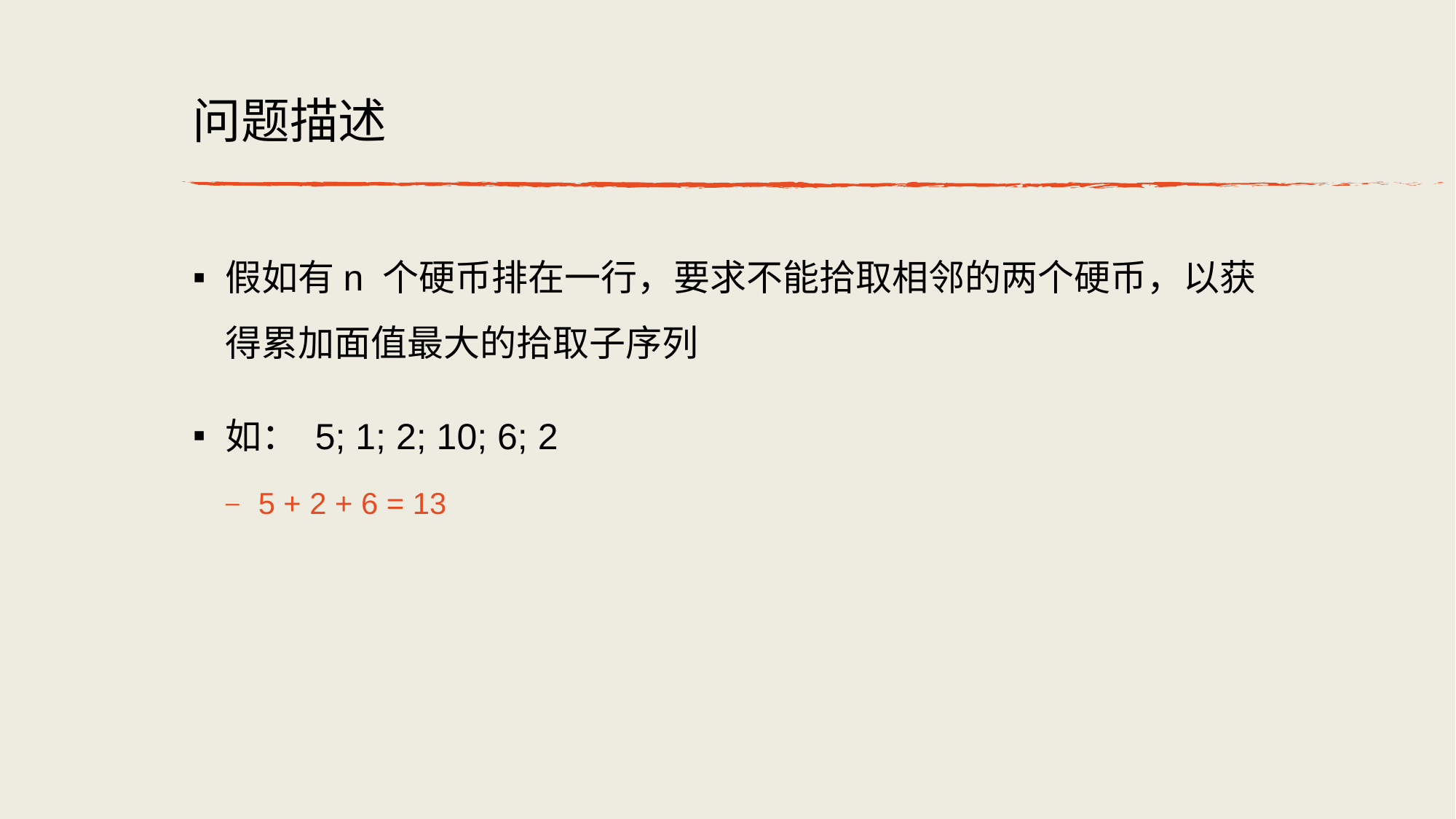

# 问题描述
假如有n 个硬币排在⼀⾏，要求不能拾取相邻的两个硬币，以获得累加⾯值最⼤的拾取⼦序列
如： 5; 1; 2; 10; 6; 2
5 + 2 + 6 = 13